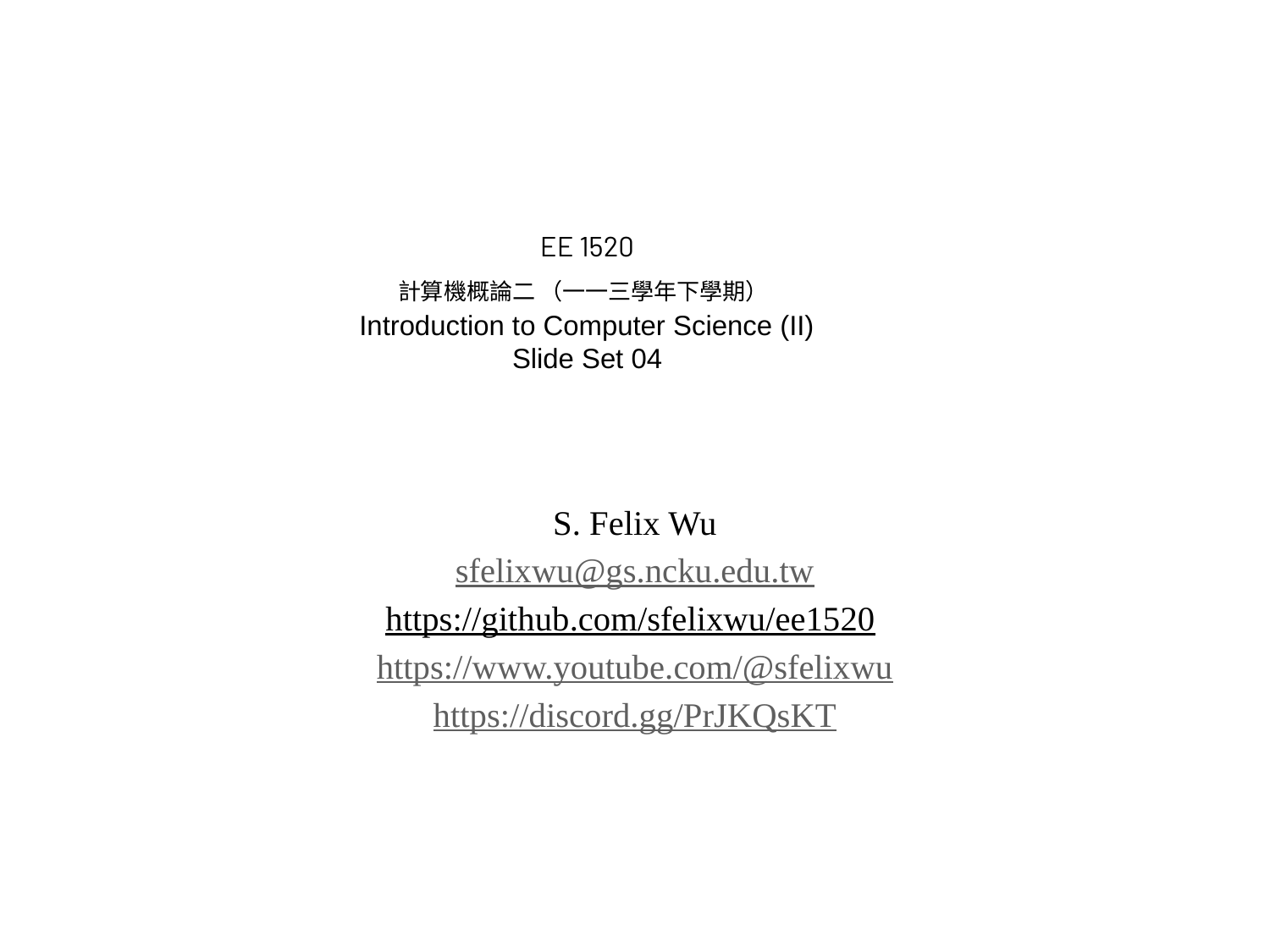

# EE 1520 計算機概論二 （一一三學年下學期） Introduction to Computer Science (II) Slide Set 04
S. Felix Wu
sfelixwu@gs.ncku.edu.tw
https://github.com/sfelixwu/ee1520
https://www.youtube.com/@sfelixwu
https://discord.gg/PrJKQsKT